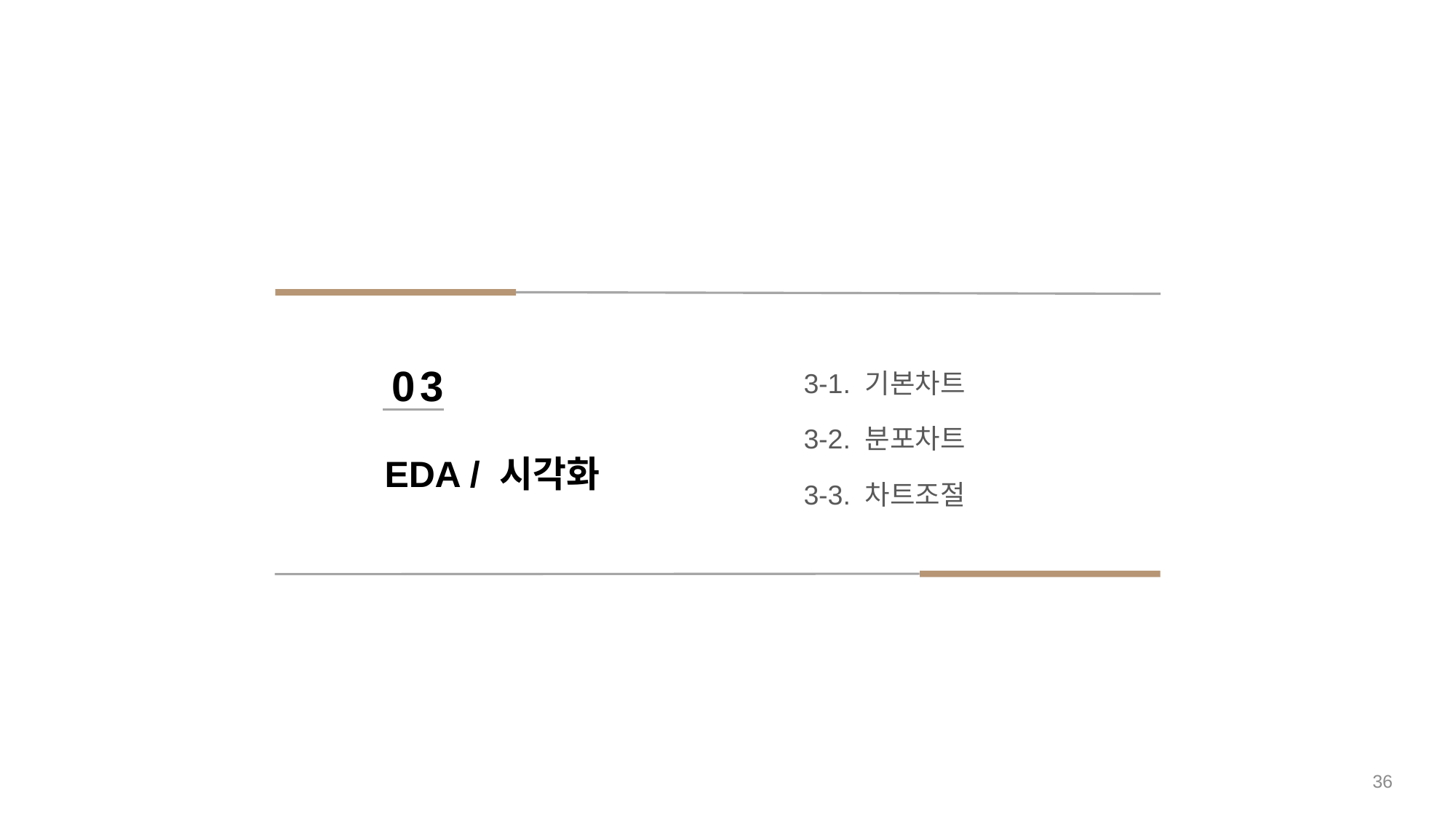

3-1. 기본차트
3-2. 분포차트
3-3. 차트조절
03
EDA / 시각화

36